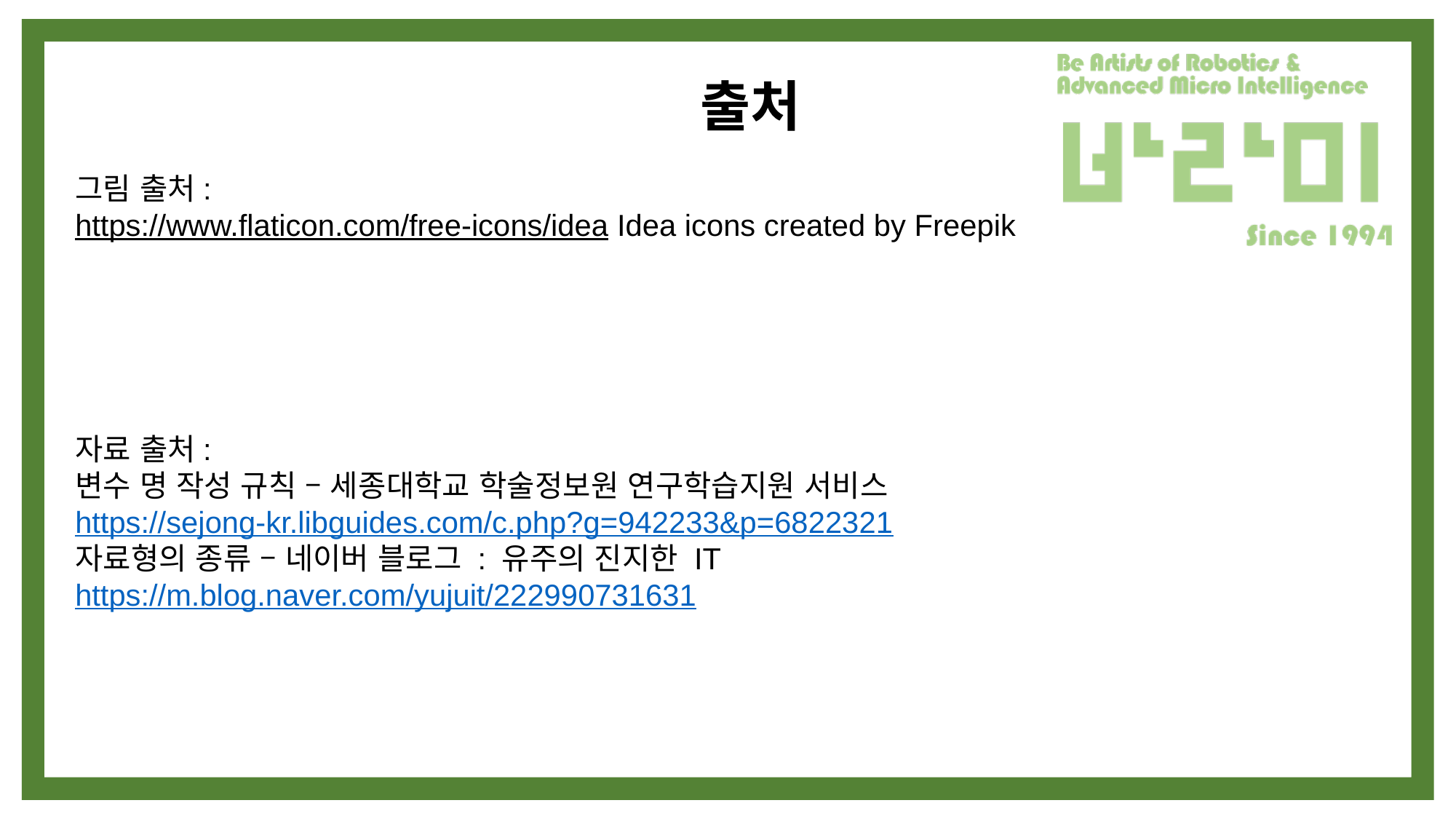

출처
그림 출처:
https://www.flaticon.com/free-icons/idea Idea icons created by Freepik
자료 출처:
변수 명 작성 규칙 – 세종대학교 학술정보원 연구학습지원 서비스
https://sejong-kr.libguides.com/c.php?g=942233&p=6822321
자료형의 종류 – 네이버 블로그 : 유주의 진지한 IT
https://m.blog.naver.com/yujuit/222990731631